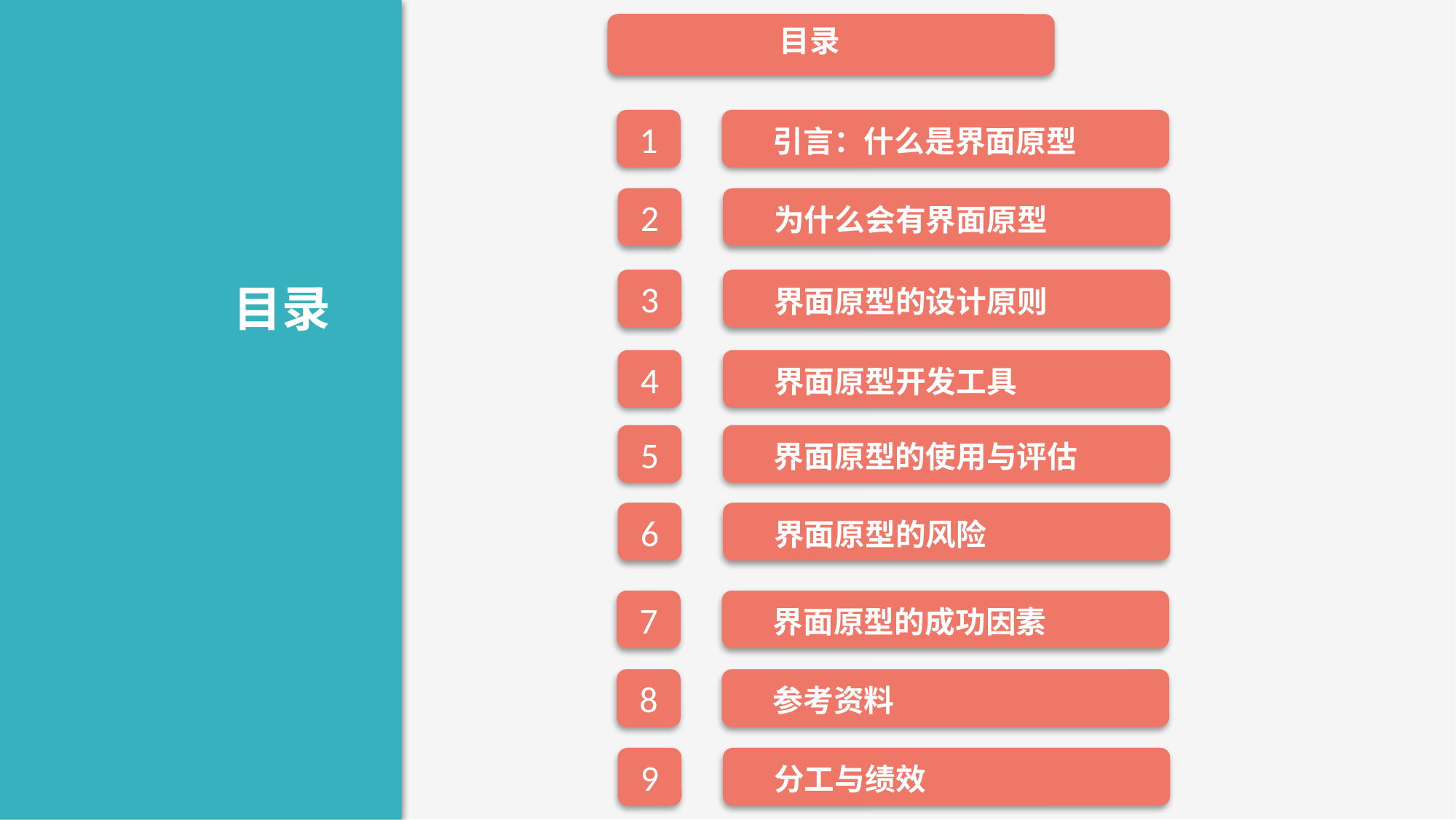

目录
1

引言：什么是界面原型
2

为什么会有界面原型
3

界面原型的设计原则
目录
4

界面原型开发工具
5

界面原型的使用与评估
6

界面原型的风险
7

界面原型的成功因素
8

参考资料
9

分工与绩效